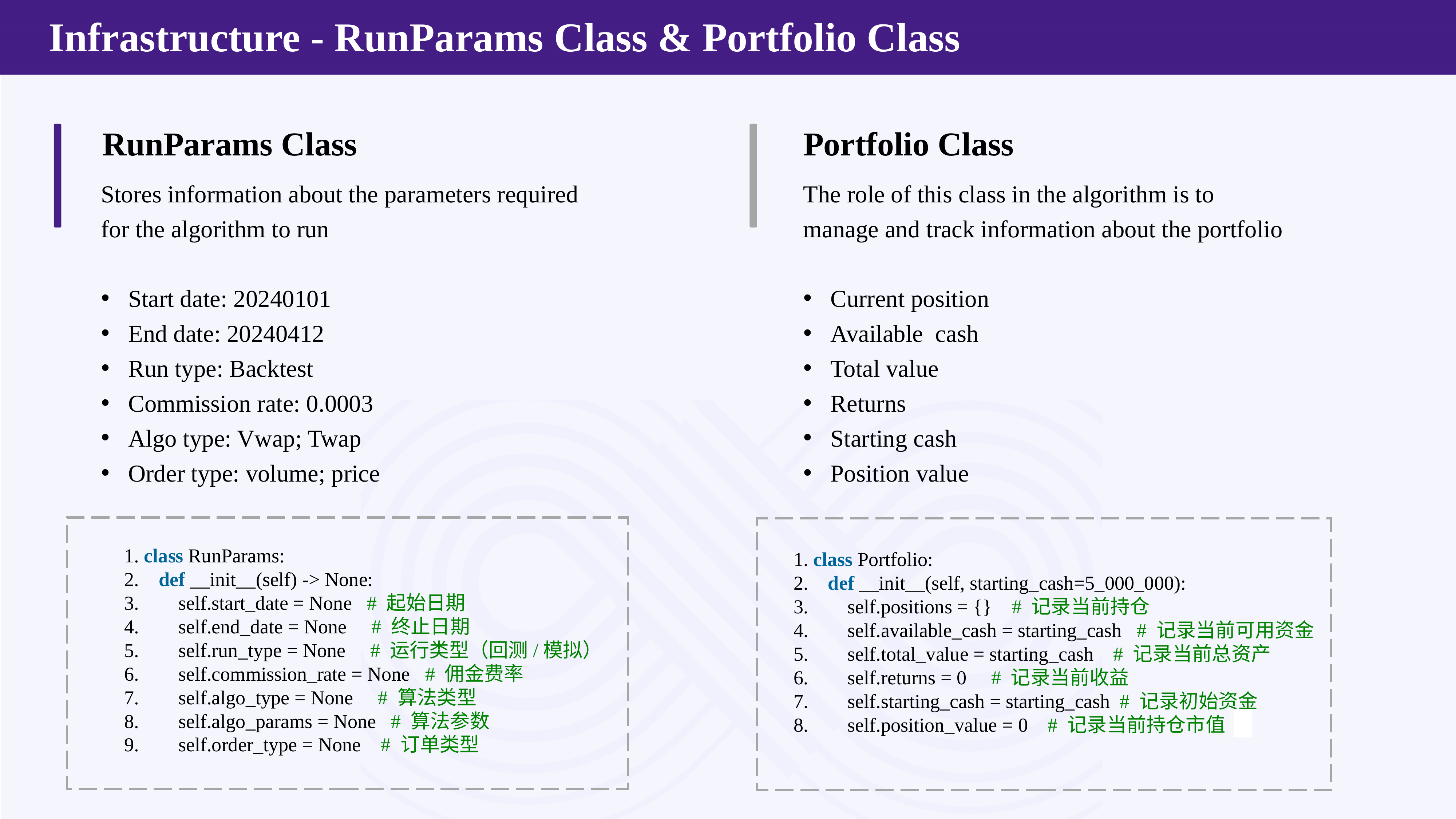

Infrastructure - RunParams Class & Portfolio Class
RunParams Class
Portfolio Class

Stores information about the parameters required for the algorithm to run

Start date: 20240101
End date: 20240412
Run type: Backtest
Commission rate: 0.0003
Algo type: Vwap; Twap
Order type: volume; price
The role of this class in the algorithm is to manage and track information about the portfolio

Current position
Available  cash
Total value
Returns
Starting cash
Position value

 class RunParams:
    def __init__(self) -> None:
        self.start_date = None   # 起始日期
        self.end_date = None     # 终止日期
        self.run_type = None     # 运行类型（回测/模拟）
        self.commission_rate = None   # 佣金费率
        self.algo_type = None     # 算法类型
        self.algo_params = None   # 算法参数
        self.order_type = None    # 订单类型
 class Portfolio:
    def __init__(self, starting_cash=5_000_000):
        self.positions = {}    # 记录当前持仓
        self.available_cash = starting_cash   # 记录当前可用资金
        self.total_value = starting_cash    # 记录当前总资产
        self.returns = 0     # 记录当前收益
        self.starting_cash = starting_cash  # 记录初始资金
        self.position_value = 0    # 记录当前持仓市值